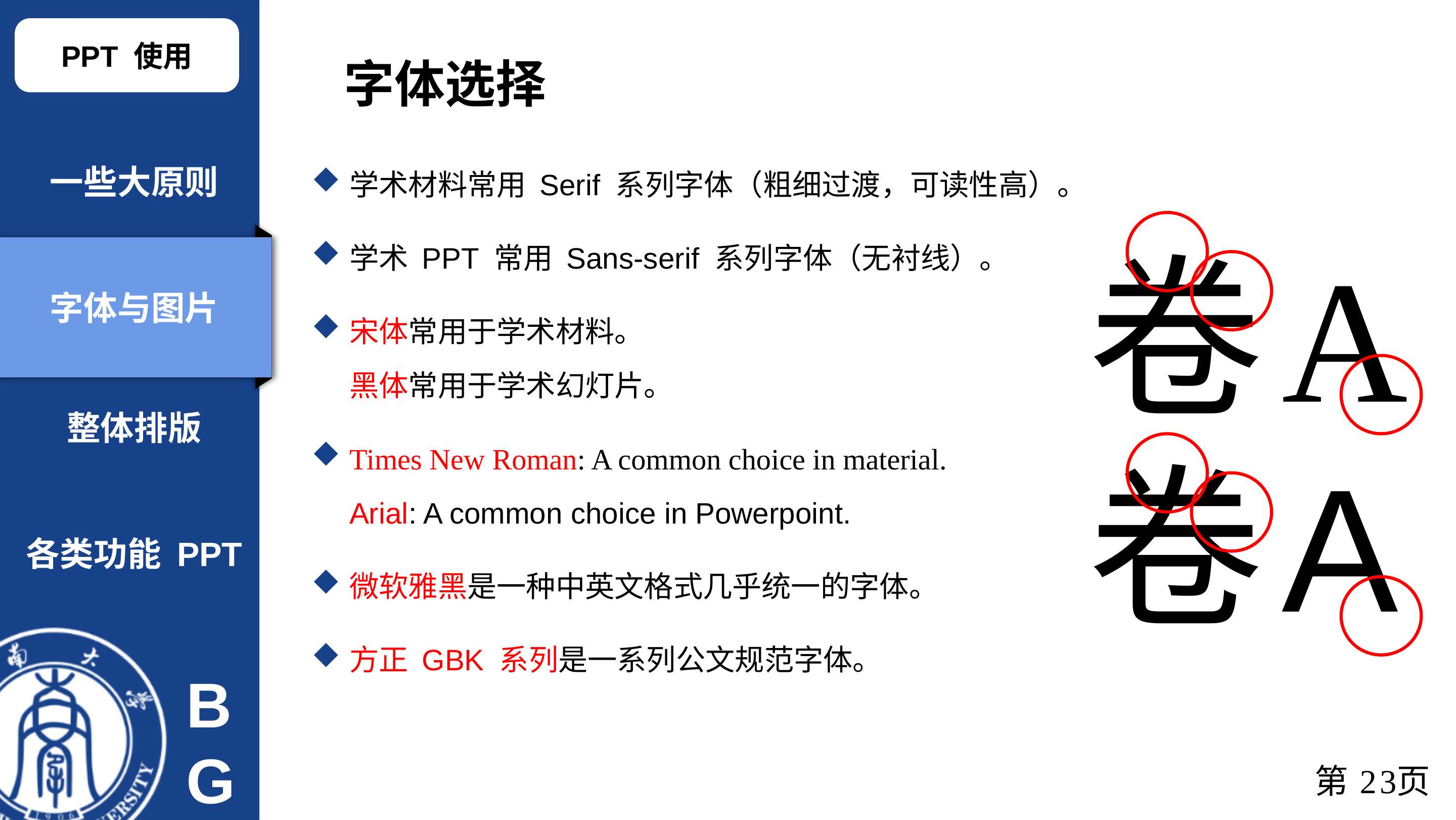

PPT 使用
字体选择
一些大原则
学术材料常用 Serif 系列字体（粗细过渡，可读性高）。
学术 PPT 常用 Sans-serif 系列字体（无衬线）。
宋体常用于学术材料。
黑体常用于学术幻灯片。
Times New Roman: A common choice in material.
Arial: A common choice in Powerpoint.
微软雅黑是一种中英文格式几乎统一的字体。
方正 GBK 系列是一系列公文规范字体。

卷
卷
A
A

字体与图片
整体排版
各类功能 PPT

第23页